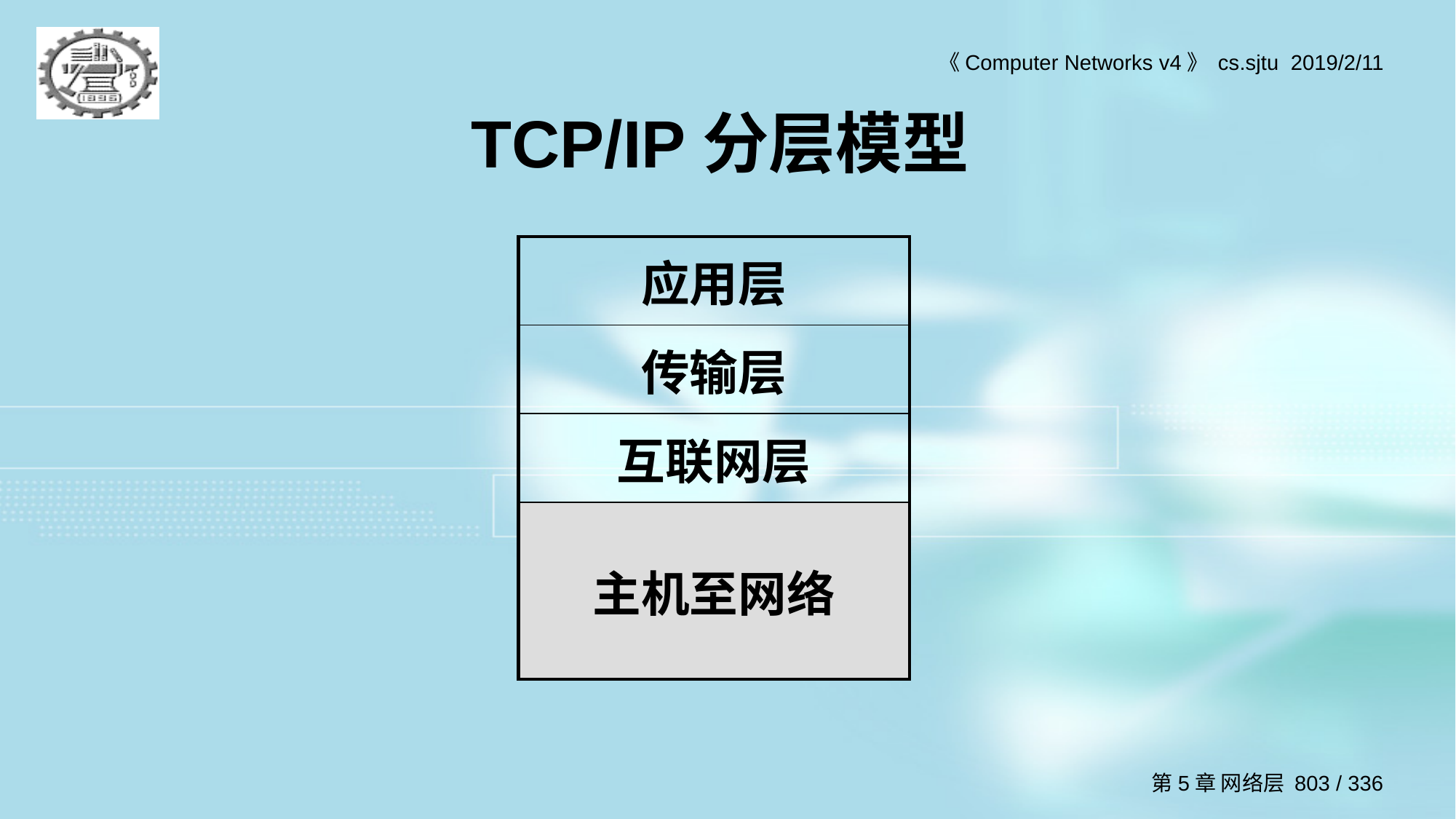

# TCP/IP分层模型
| 应用层 |
| --- |
| 传输层 |
| 互联网层 |
| 主机至网络 |